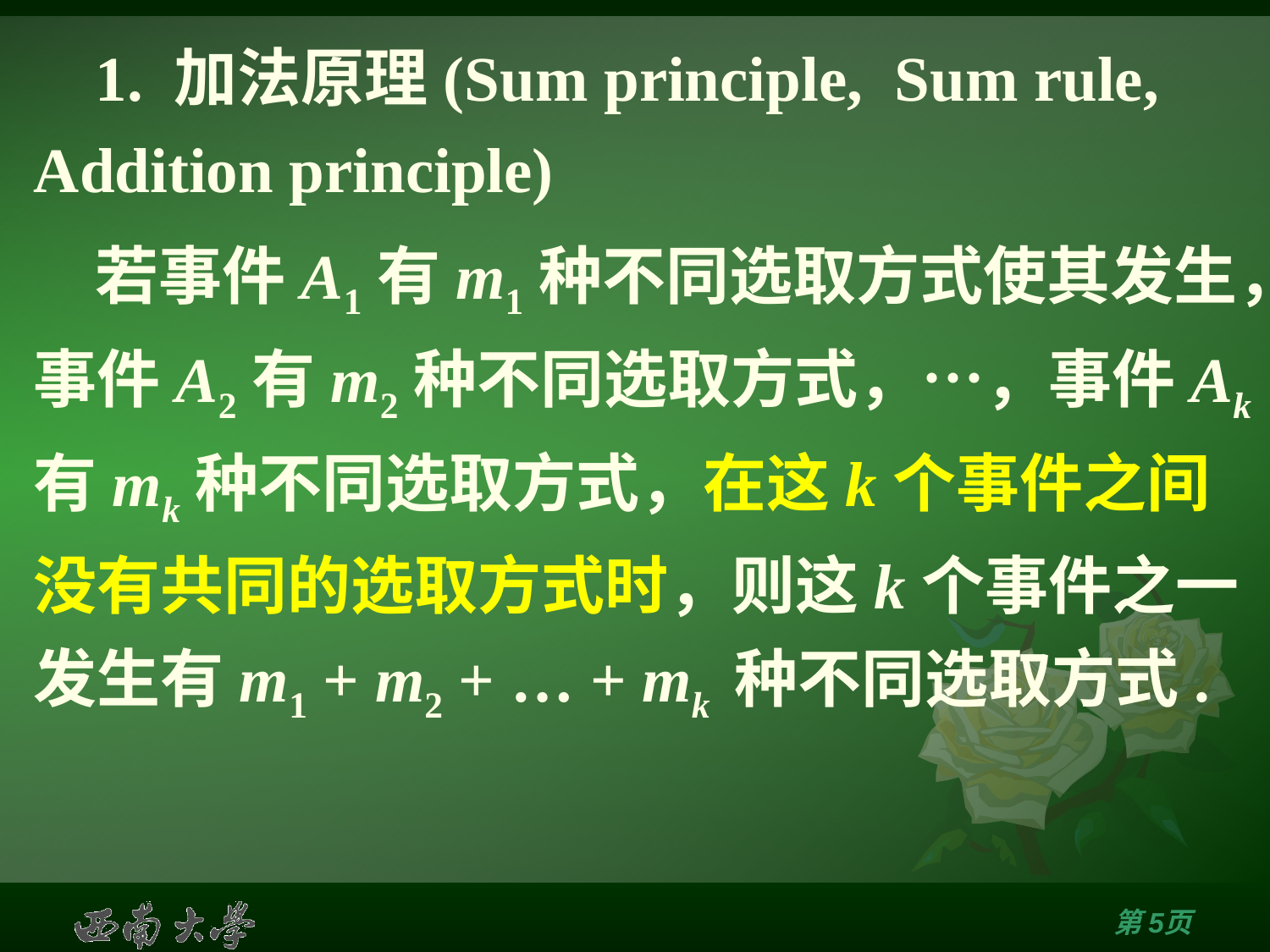

# 1. 加法原理(Sum principle,  Sum rule, Addition principle)
若事件A1有m1种不同选取方式使其发生，事件A2有m2种不同选取方式，…，事件Ak有mk种不同选取方式，在这k个事件之间没有共同的选取方式时，则这k个事件之一发生有m1 + m2 + … + mk 种不同选取方式.

第5页